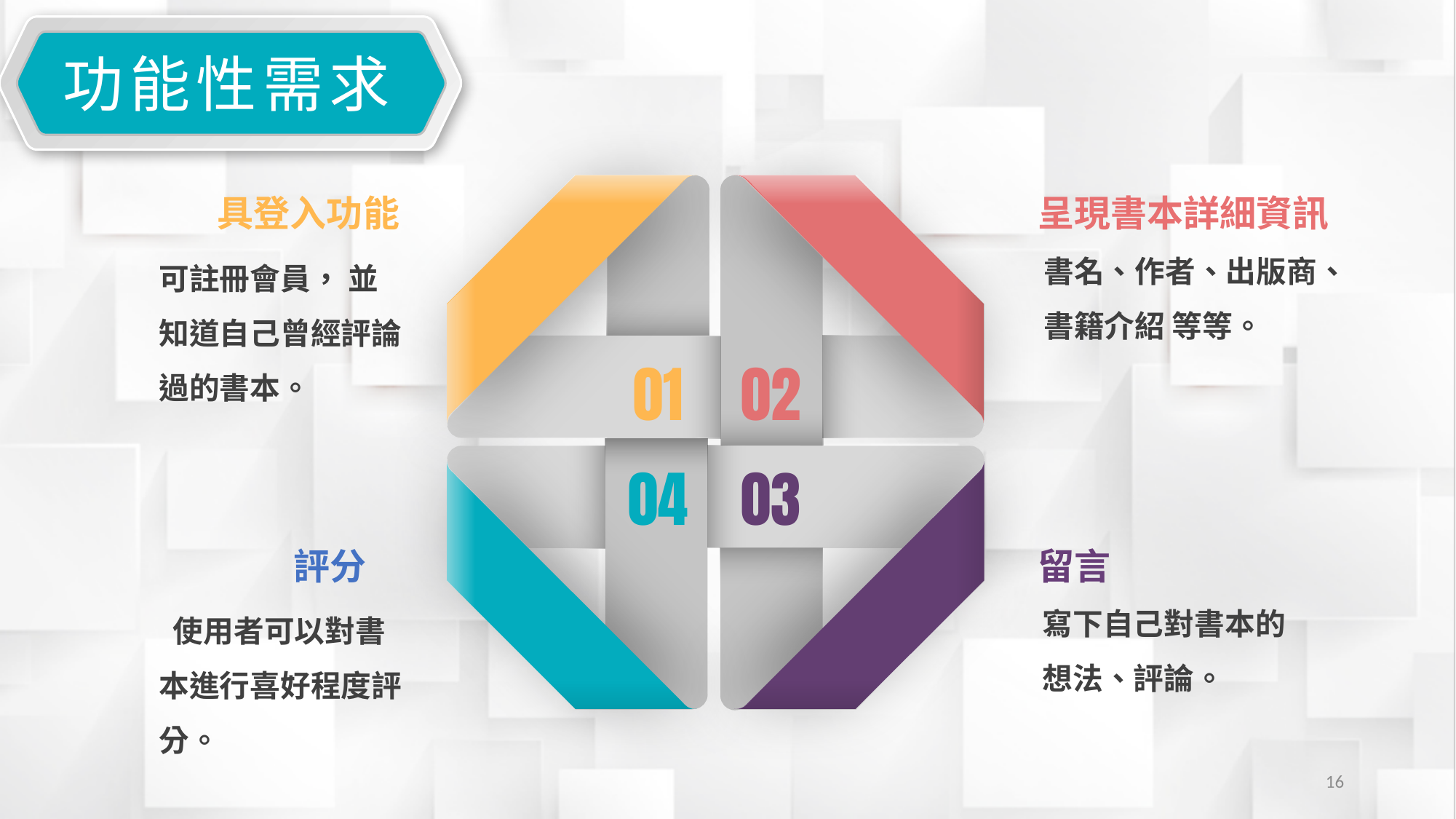

功能性需求

呈現書本詳細資訊
書名、作者、出版商、書籍介紹 等等。
具登入功能
可註冊會員， 並知道自己曾經評論過的書本。
01
02
04
03
留言
寫下自己對書本的想法、評論。
評分
 使用者可以對書本進行喜好程度評分。
16